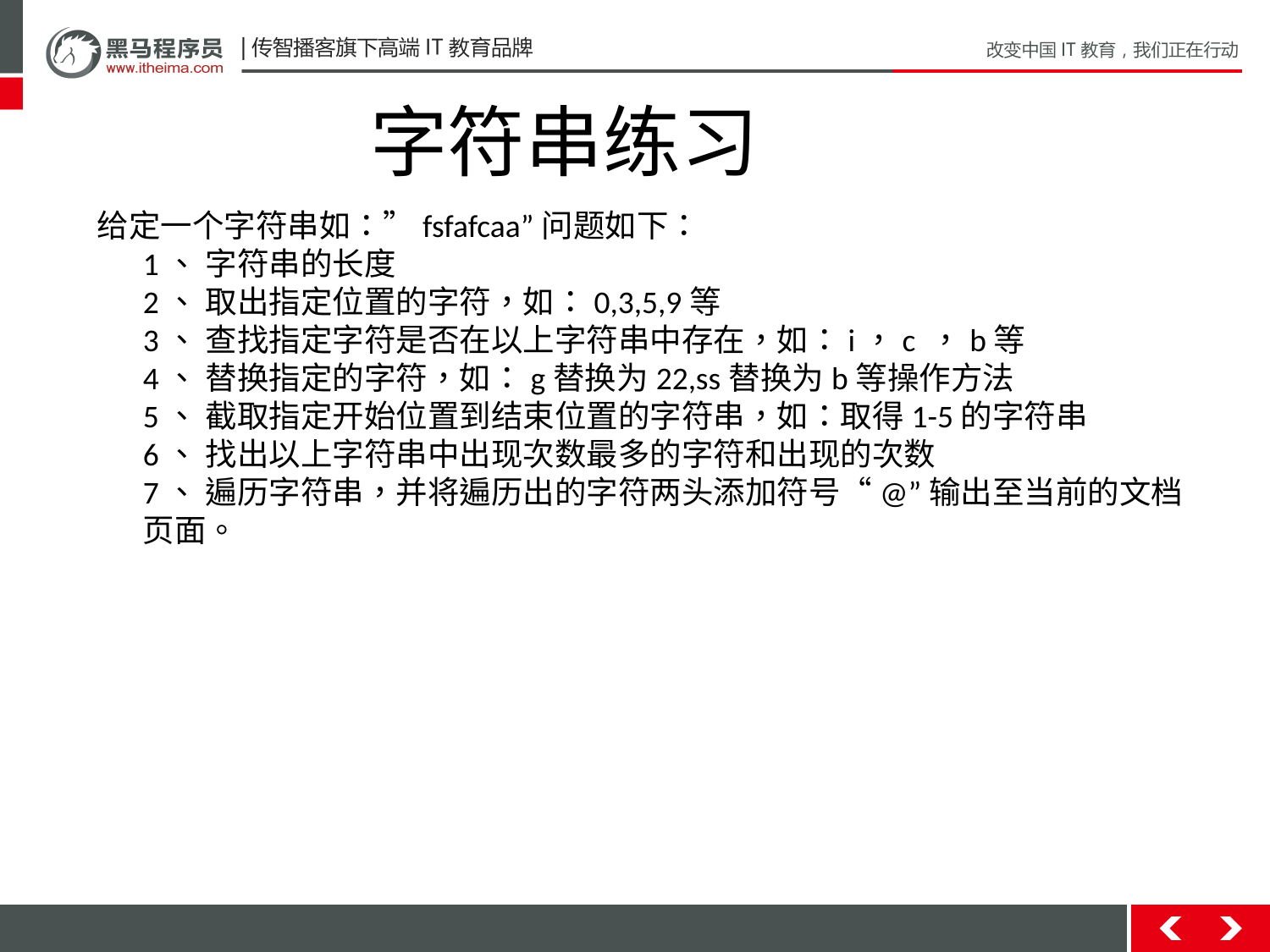

字符串练习
给定一个字符串如：”fsfafcaa”问题如下：
1、 字符串的长度
2、 取出指定位置的字符，如：0,3,5,9等
3、 查找指定字符是否在以上字符串中存在，如：i，c ，b等
4、 替换指定的字符，如：g替换为22,ss替换为b等操作方法
5、 截取指定开始位置到结束位置的字符串，如：取得1-5的字符串
6、 找出以上字符串中出现次数最多的字符和出现的次数
7、 遍历字符串，并将遍历出的字符两头添加符号“@”输出至当前的文档页面。